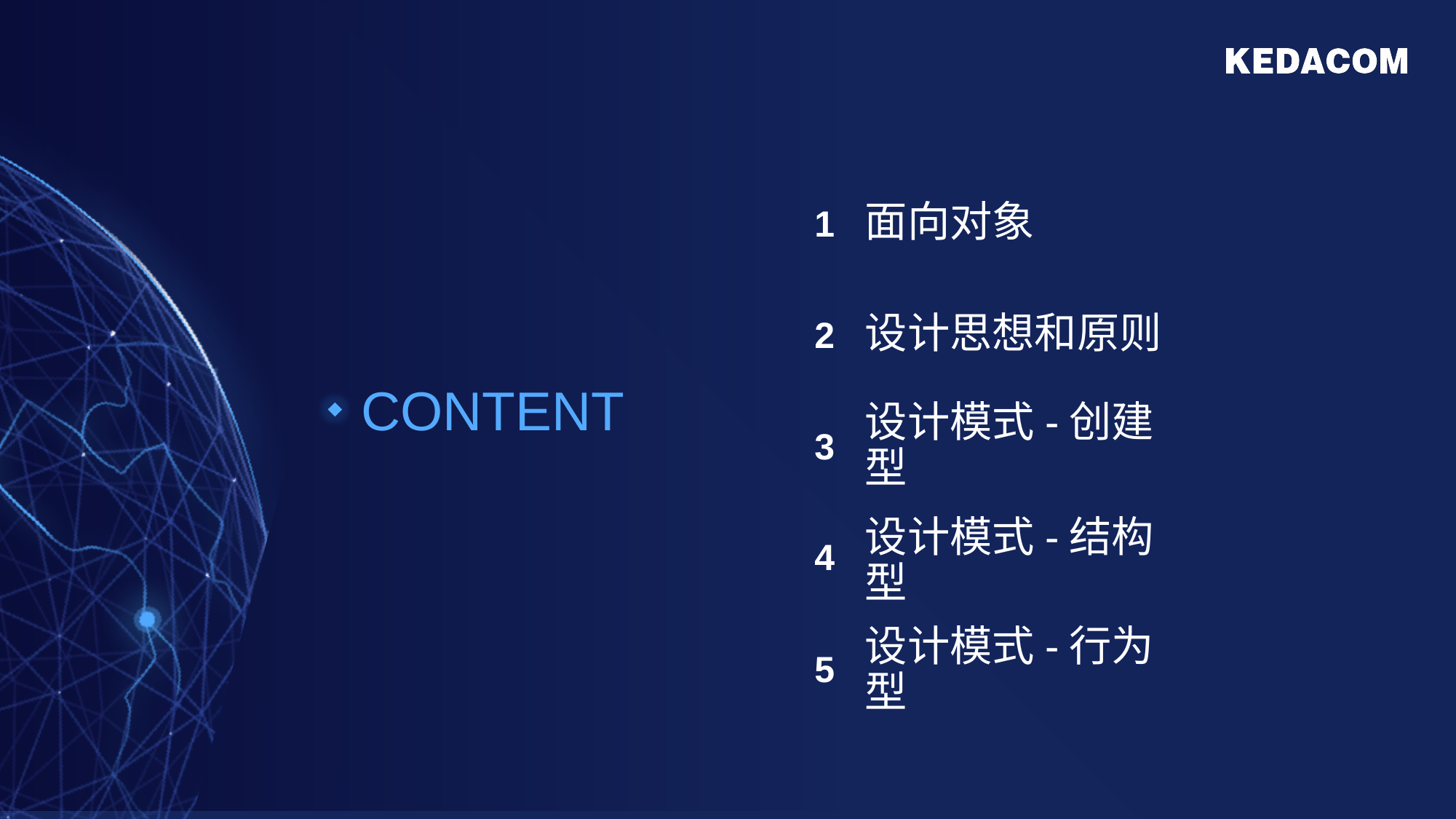

面向对象
设计思想和原则
设计模式-创建型

设计模式-结构型

设计模式-行为型